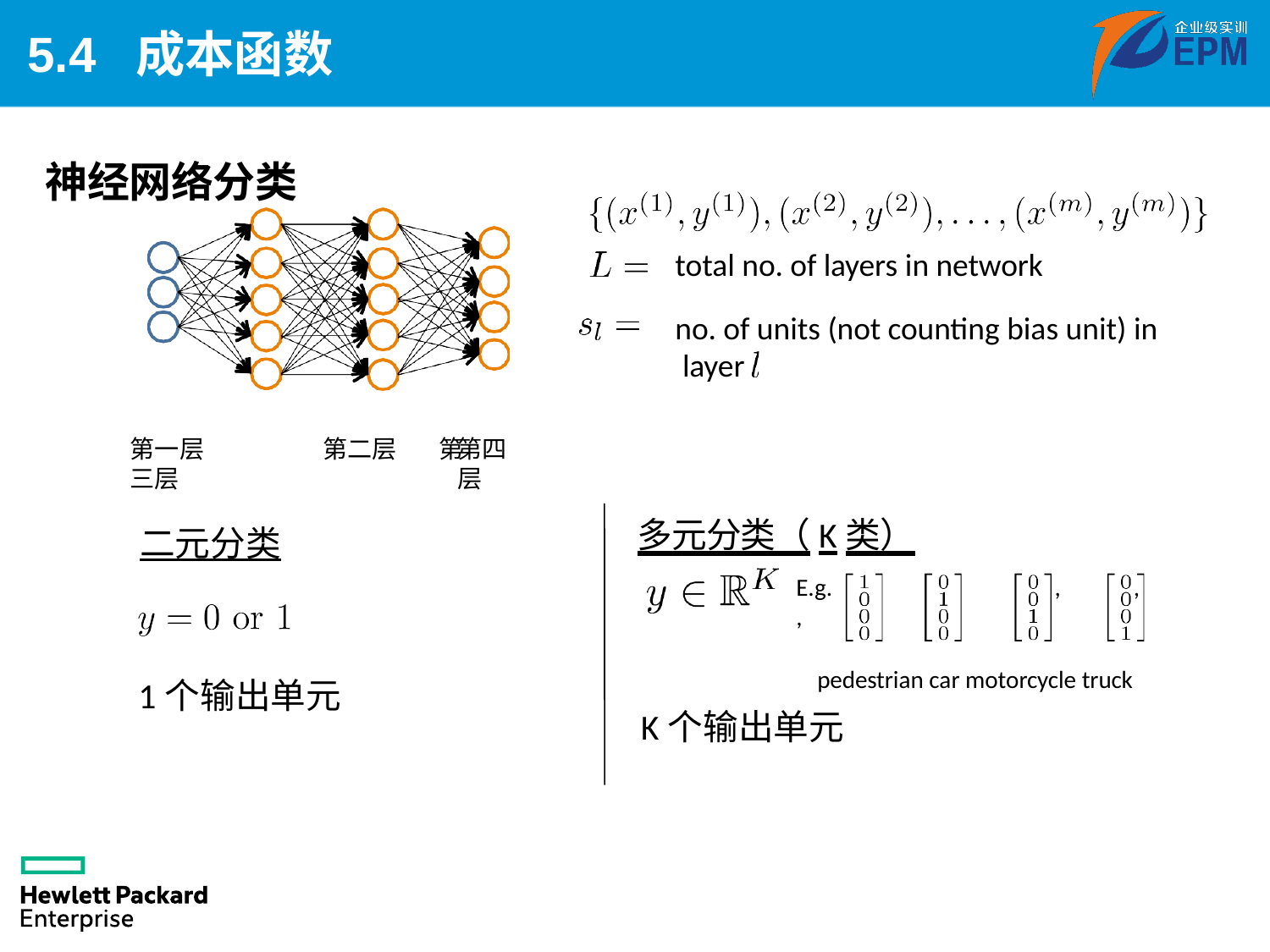

# 5.4  成本函数
神经网络分类

total no. of layers in network
no. of units (not counting bias unit) in  layer

第一层	第二层	第三层
第四层
多元分类（K类）
E.g.	,	,	,

pedestrian car motorcycle truck
K个输出单元

二元分类

1个输出单元